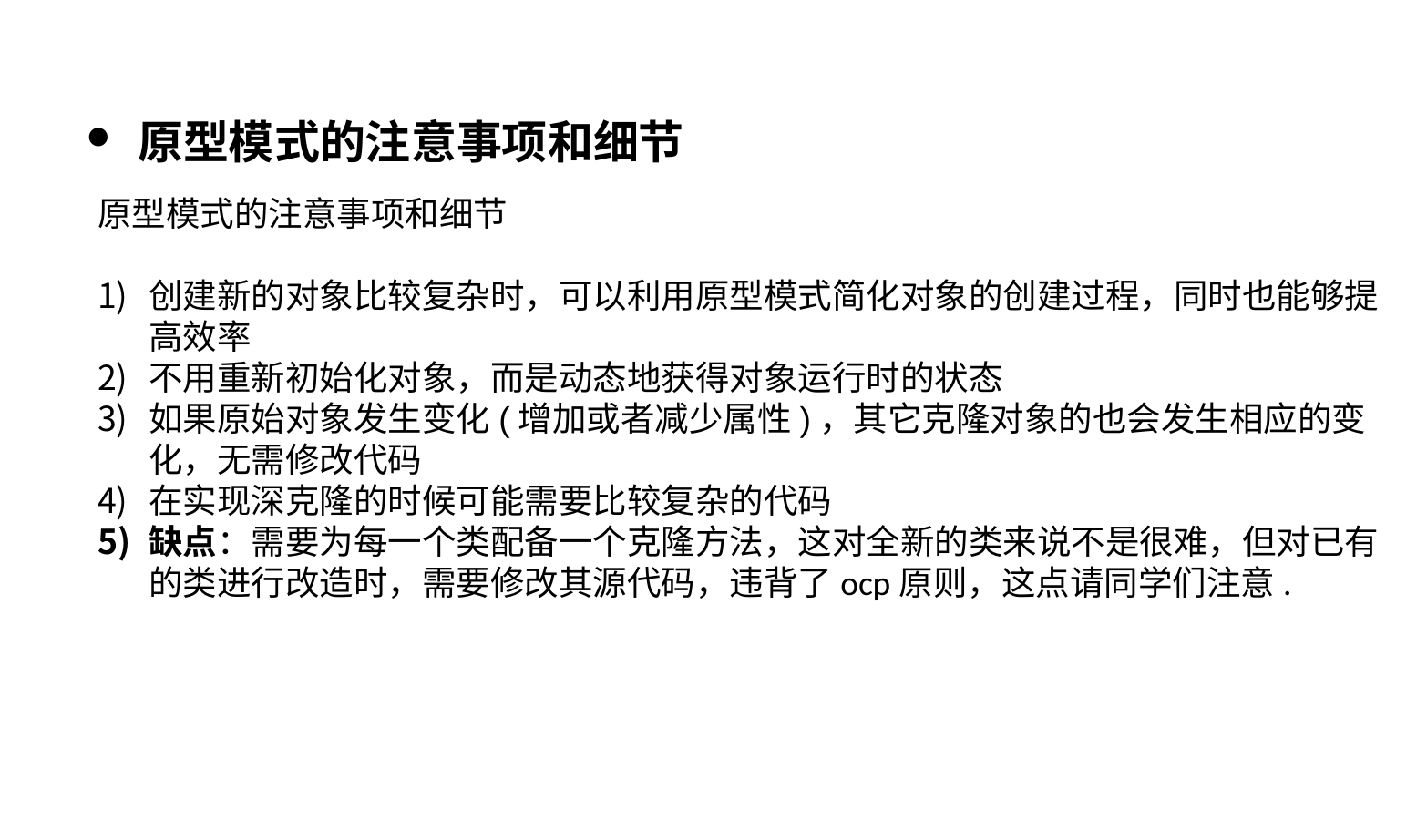

原型模式的注意事项和细节

原型模式的注意事项和细节

创建新的对象比较复杂时，可以利用原型模式简化对象的创建过程，同时也能够提高效率
不用重新初始化对象，而是动态地获得对象运行时的状态
如果原始对象发生变化(增加或者减少属性)，其它克隆对象的也会发生相应的变化，无需修改代码
在实现深克隆的时候可能需要比较复杂的代码
缺点：需要为每一个类配备一个克隆方法，这对全新的类来说不是很难，但对已有的类进行改造时，需要修改其源代码，违背了ocp原则，这点请同学们注意.